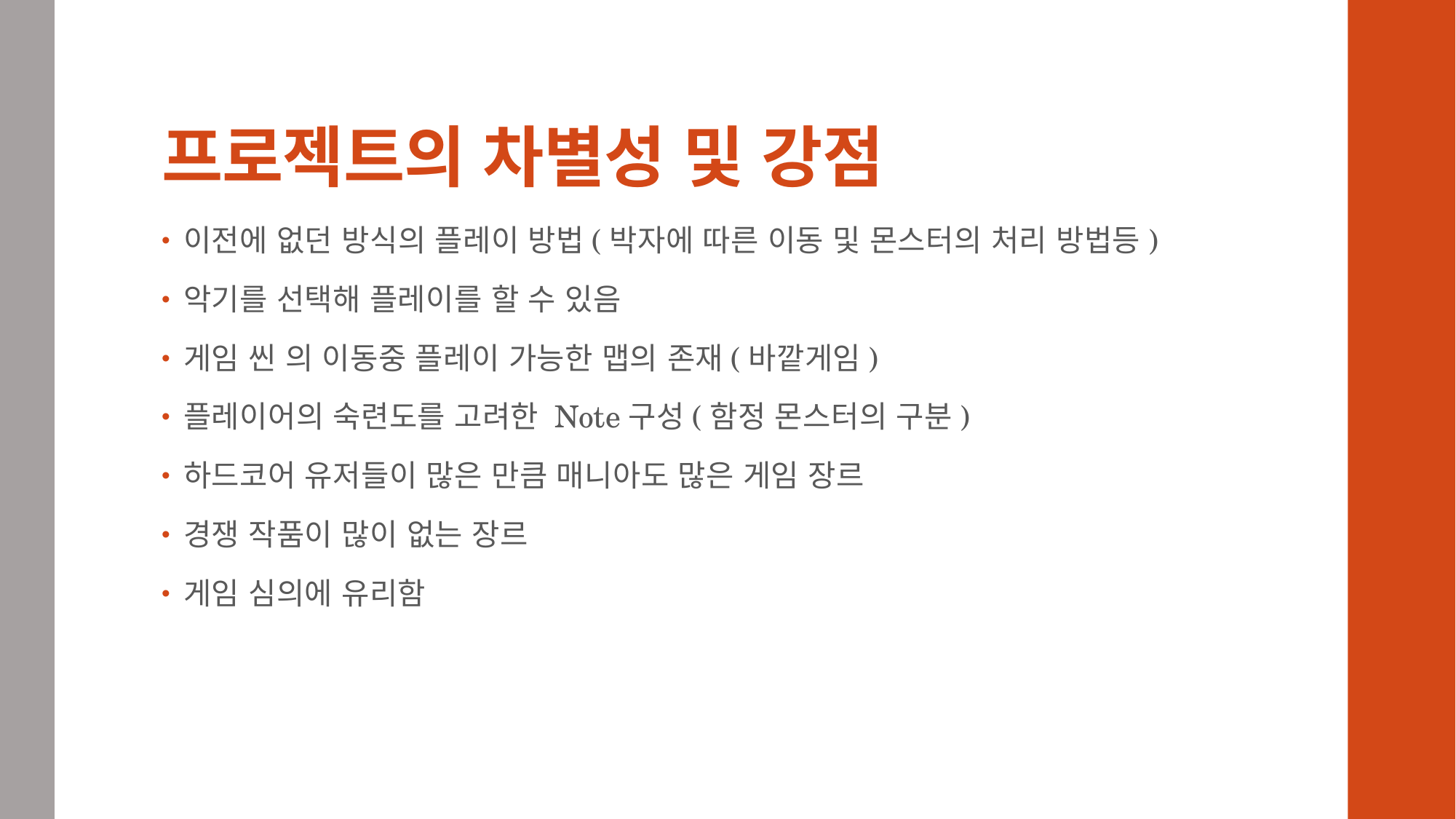

# 프로젝트의 차별성 및 강점
이전에 없던 방식의 플레이 방법(박자에 따른 이동 및 몬스터의 처리 방법등)
악기를 선택해 플레이를 할 수 있음
게임 씬 의 이동중 플레이 가능한 맵의 존재(바깥게임)
플레이어의 숙련도를 고려한 Note구성(함정 몬스터의 구분)
하드코어 유저들이 많은 만큼 매니아도 많은 게임 장르
경쟁 작품이 많이 없는 장르
게임 심의에 유리함